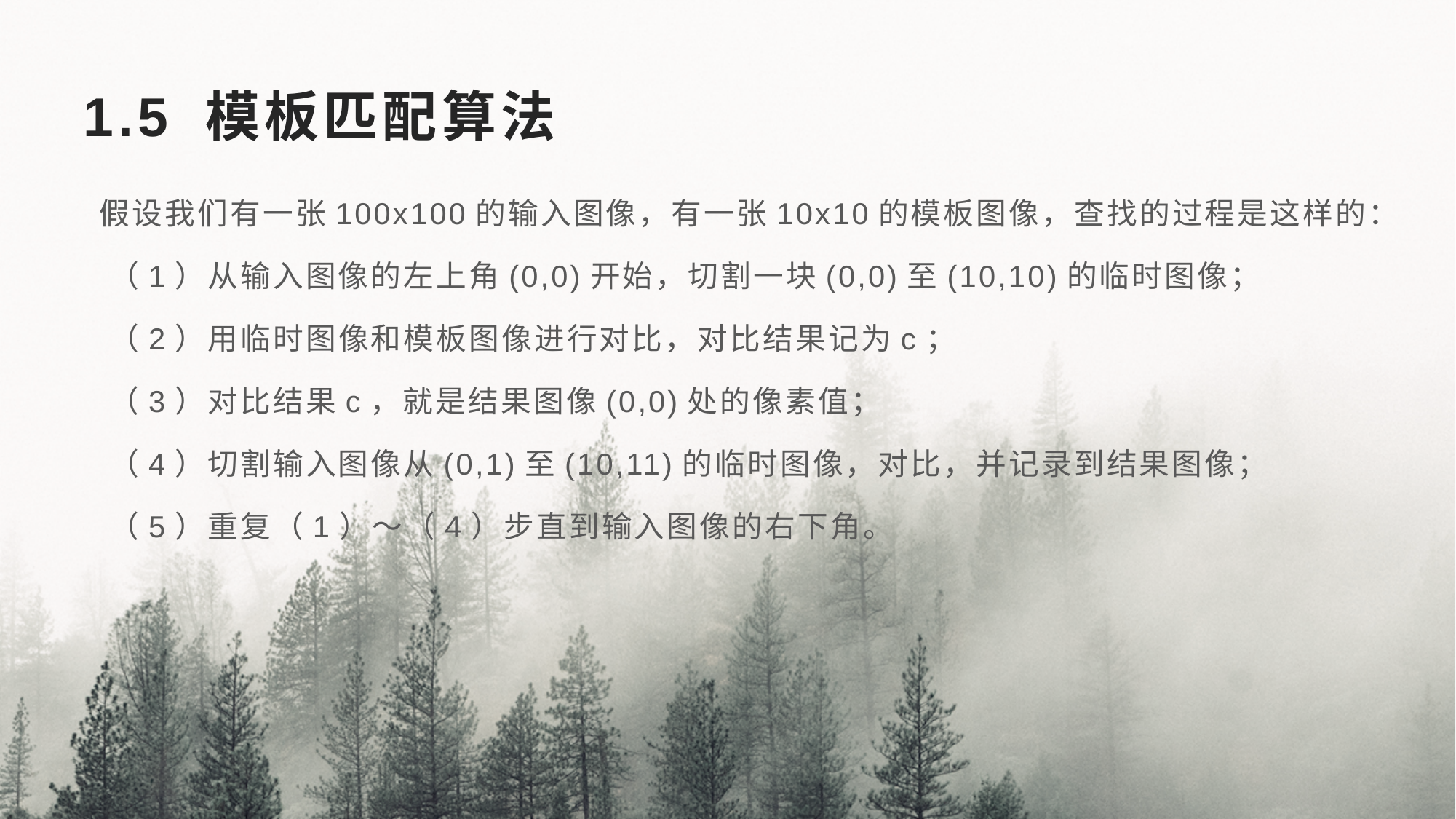

# 1.5 模板匹配算法
 假设我们有一张100x100的输入图像，有一张10x10的模板图像，查找的过程是这样的：
  （1）从输入图像的左上角(0,0)开始，切割一块(0,0)至(10,10)的临时图像；
  （2）用临时图像和模板图像进行对比，对比结果记为c；
  （3）对比结果c，就是结果图像(0,0)处的像素值；
  （4）切割输入图像从(0,1)至(10,11)的临时图像，对比，并记录到结果图像；
  （5）重复（1）～（4）步直到输入图像的右下角。